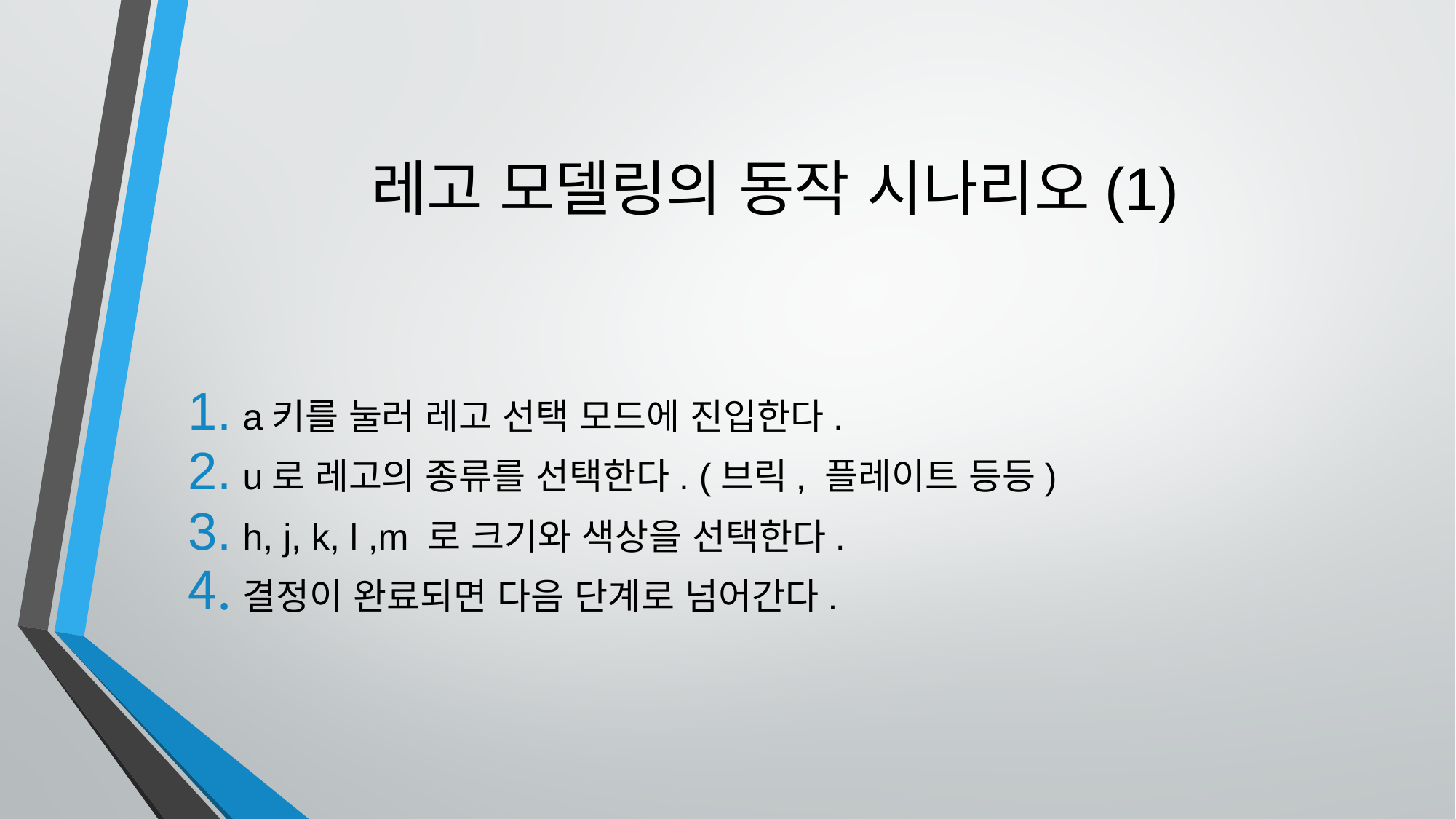

# 레고 모델링의 동작 시나리오(1)
a키를 눌러 레고 선택 모드에 진입한다.
u로 레고의 종류를 선택한다. (브릭, 플레이트 등등)
h, j, k, l ,m 로 크기와 색상을 선택한다.
결정이 완료되면 다음 단계로 넘어간다.